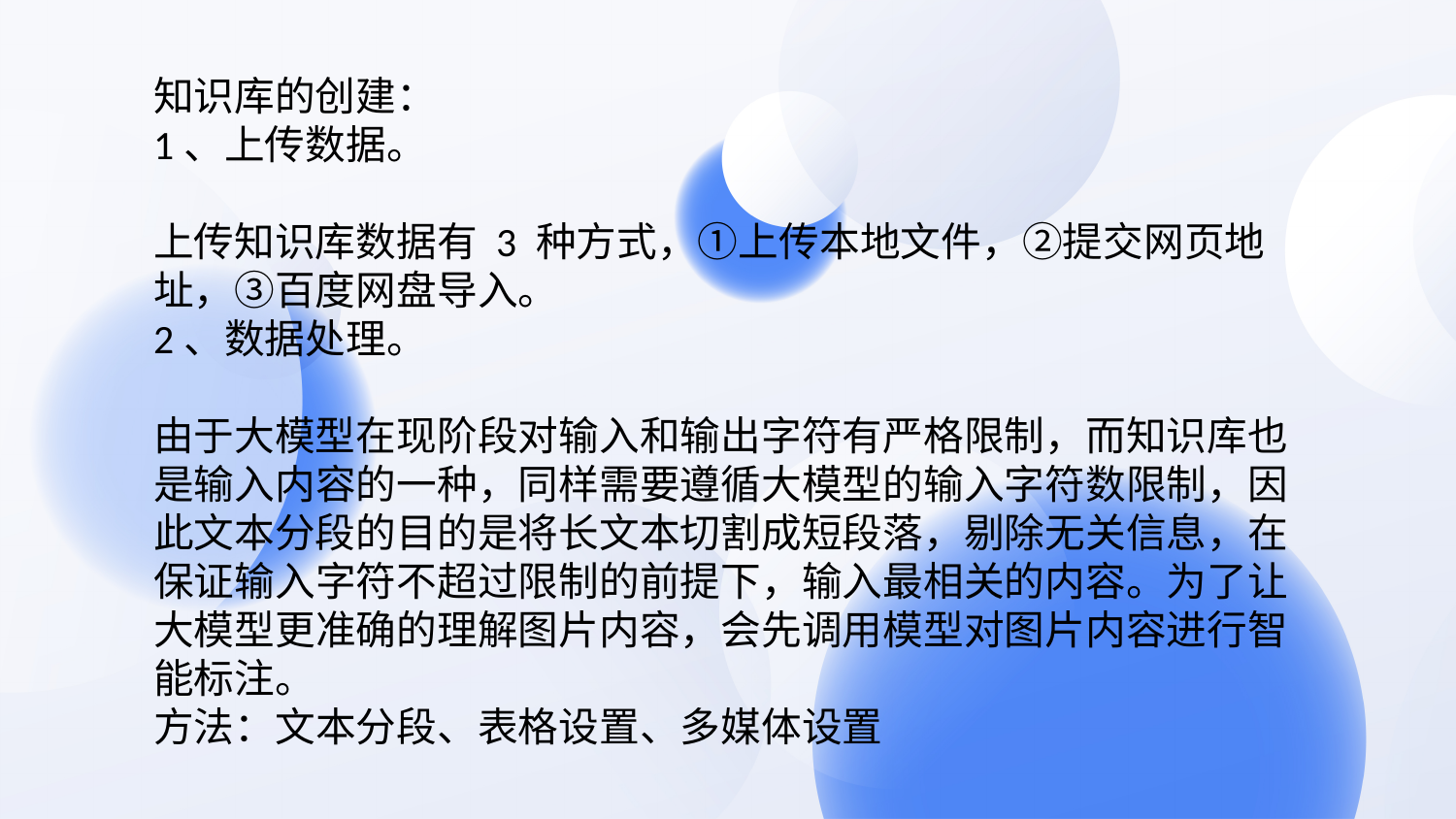

知识库的创建：
1、上传数据。

上传知识库数据有 3 种方式，①上传本地文件，②提交网页地址，③百度网盘导入。
2、数据处理。

由于大模型在现阶段对输入和输出字符有严格限制，而知识库也是输入内容的一种，同样需要遵循大模型的输入字符数限制，因此文本分段的目的是将长文本切割成短段落，剔除无关信息，在保证输入字符不超过限制的前提下，输入最相关的内容。为了让大模型更准确的理解图片内容，会先调用模型对图片内容进行智能标注。
方法：文本分段、表格设置、多媒体设置